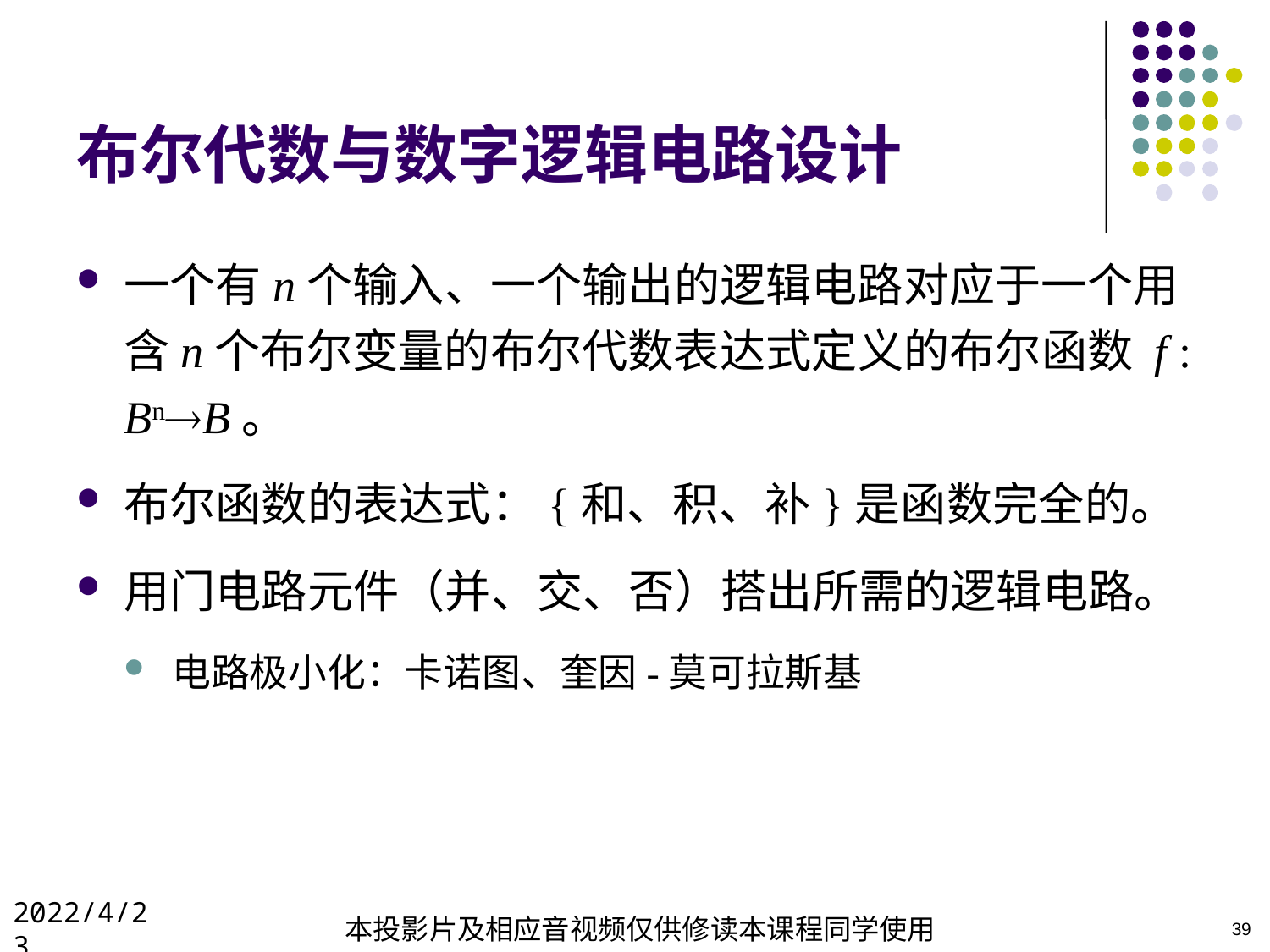

39
# 布尔代数与数字逻辑电路设计
一个有n个输入、一个输出的逻辑电路对应于一个用含n个布尔变量的布尔代数表达式定义的布尔函数 f : Bn→B。
布尔函数的表达式：{和、积、补}是函数完全的。
用门电路元件（并、交、否）搭出所需的逻辑电路。
电路极小化：卡诺图、奎因-莫可拉斯基
2022/4/23
本投影片及相应音视频仅供修读本课程同学使用